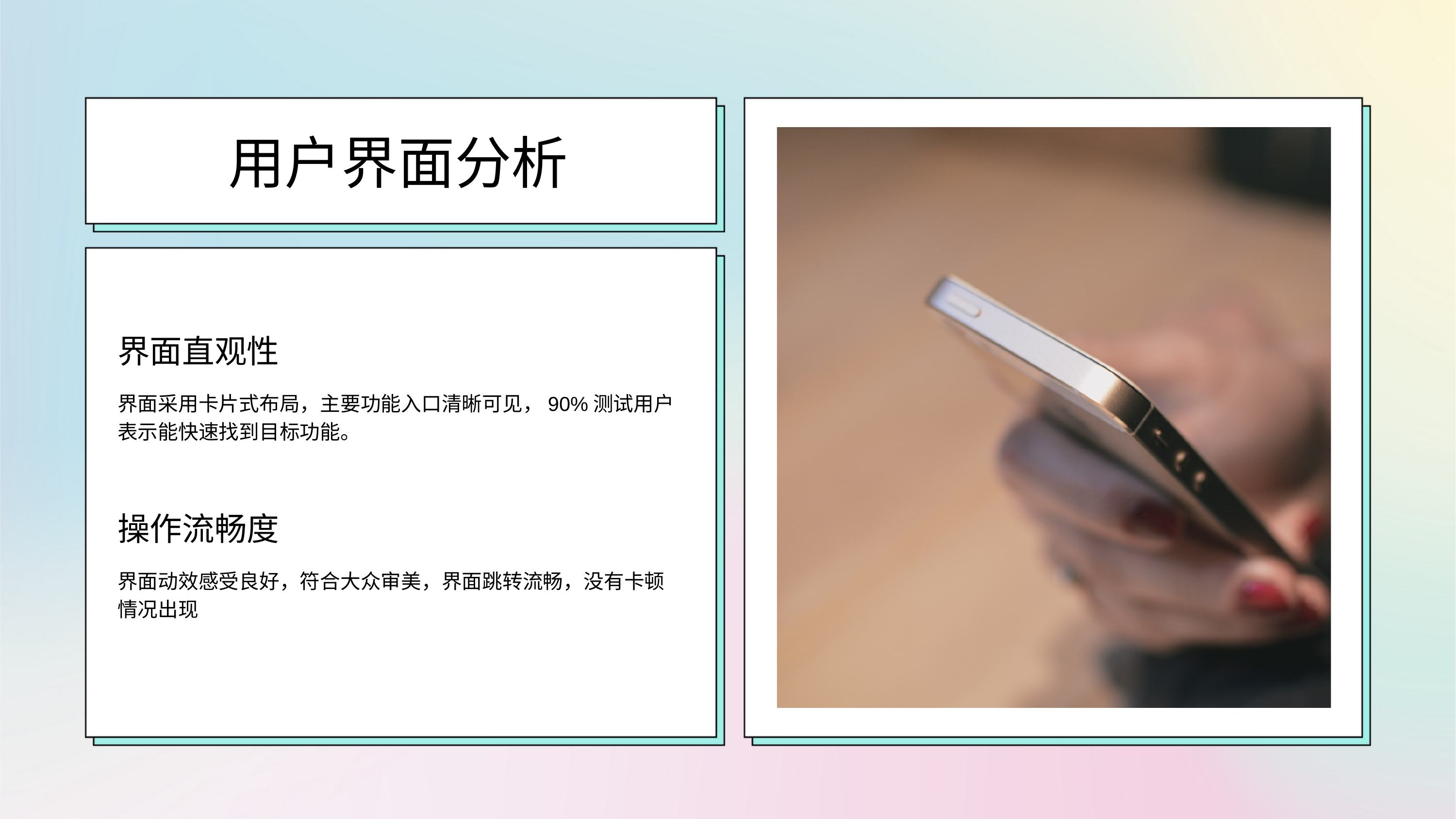

用户界面分析

界面直观性
界面采用卡片式布局，主要功能入口清晰可见，90%测试用户表示能快速找到目标功能。
操作流畅度
界面动效感受良好，符合大众审美，界面跳转流畅，没有卡顿情况出现